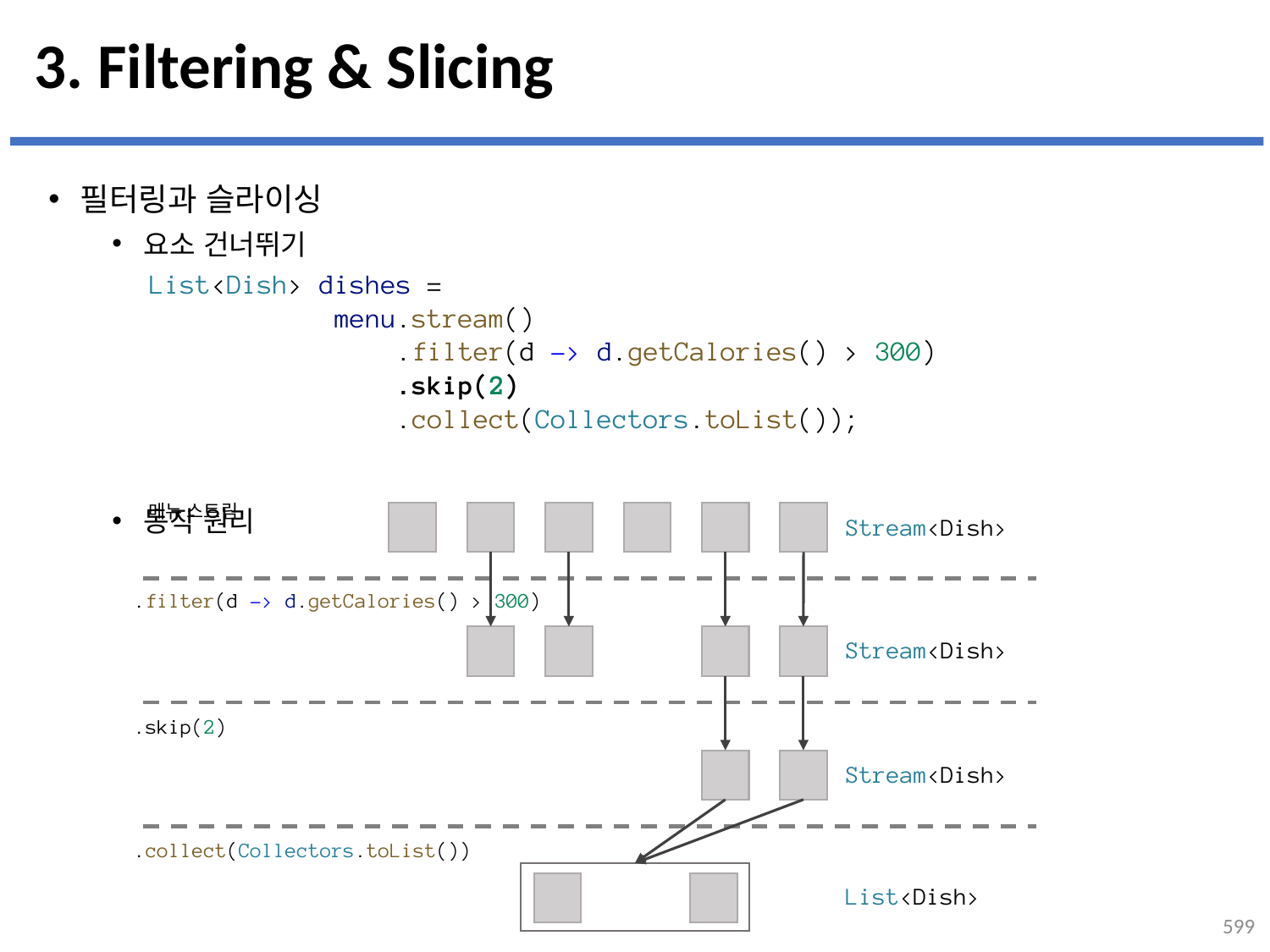

# 3. Filtering & Slicing
필터링과 슬라이싱
요소 건너뛰기

동작 원리
List<Dish> dishes =
            menu.stream()
                .filter(d -> d.getCalories() > 300)
                .skip(2)
                .collect(Collectors.toList());
메뉴 스트림

Stream<Dish>
.filter(d -> d.getCalories() > 300)

Stream<Dish>
.skip(2)

Stream<Dish>
.collect(Collectors.toList())

List<Dish>
599